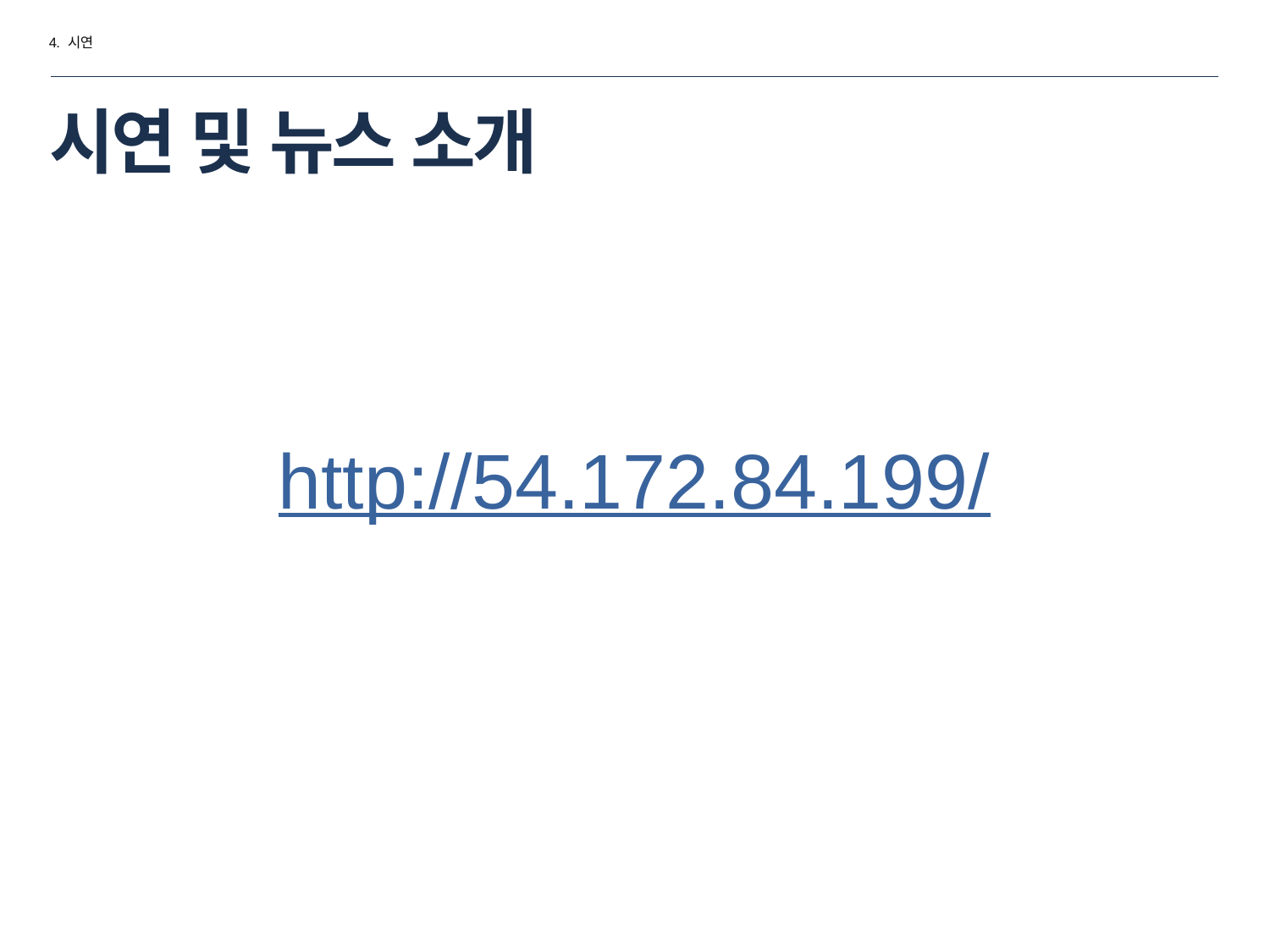

4. 시연
# 시연 및 뉴스 소개
http://54.172.84.199/